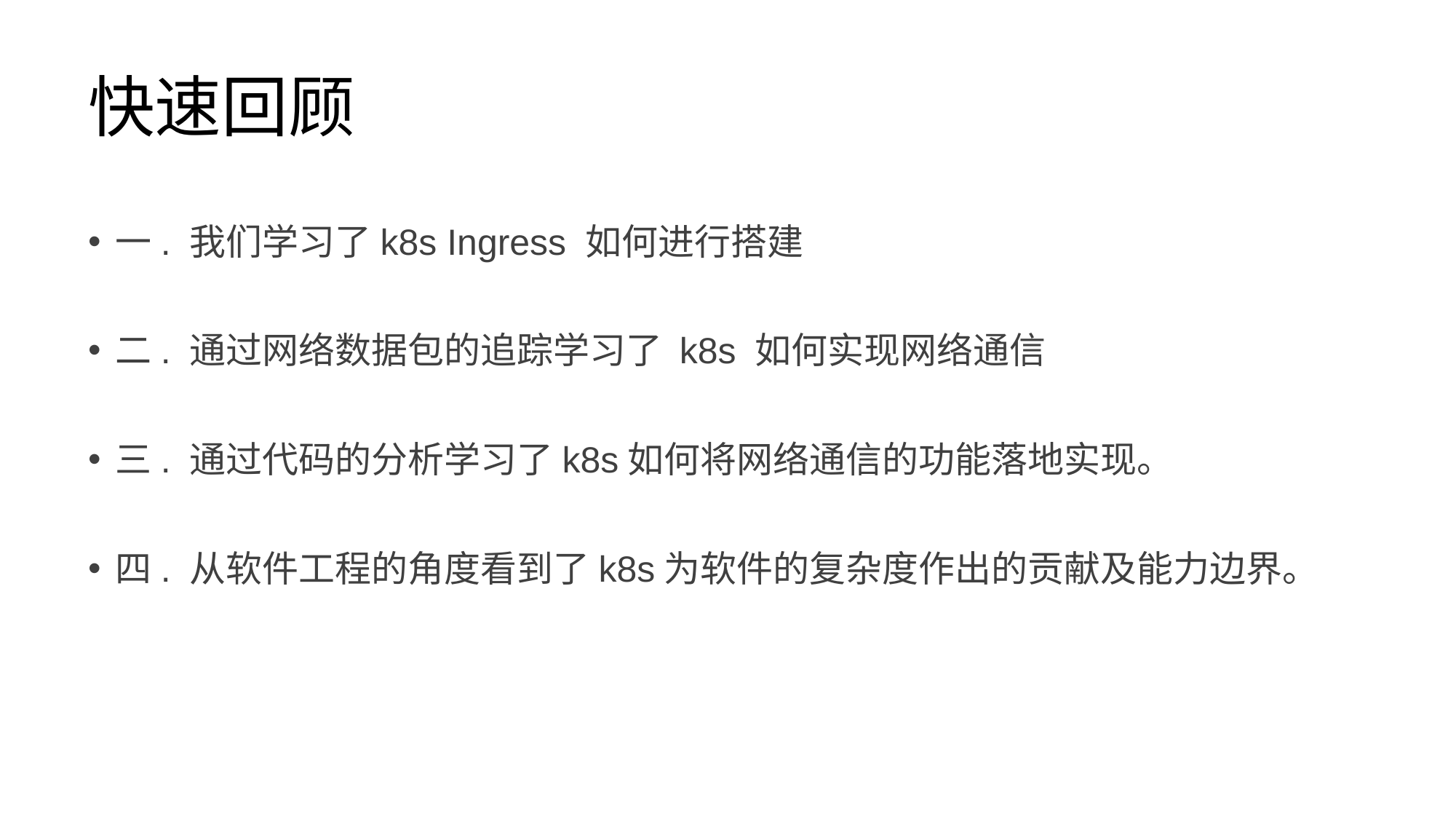

# 快速回顾
一. 我们学习了k8s Ingress 如何进行搭建

二. 通过网络数据包的追踪学习了 k8s 如何实现网络通信

三. 通过代码的分析学习了k8s如何将网络通信的功能落地实现。

四. 从软件工程的角度看到了k8s为软件的复杂度作出的贡献及能力边界。